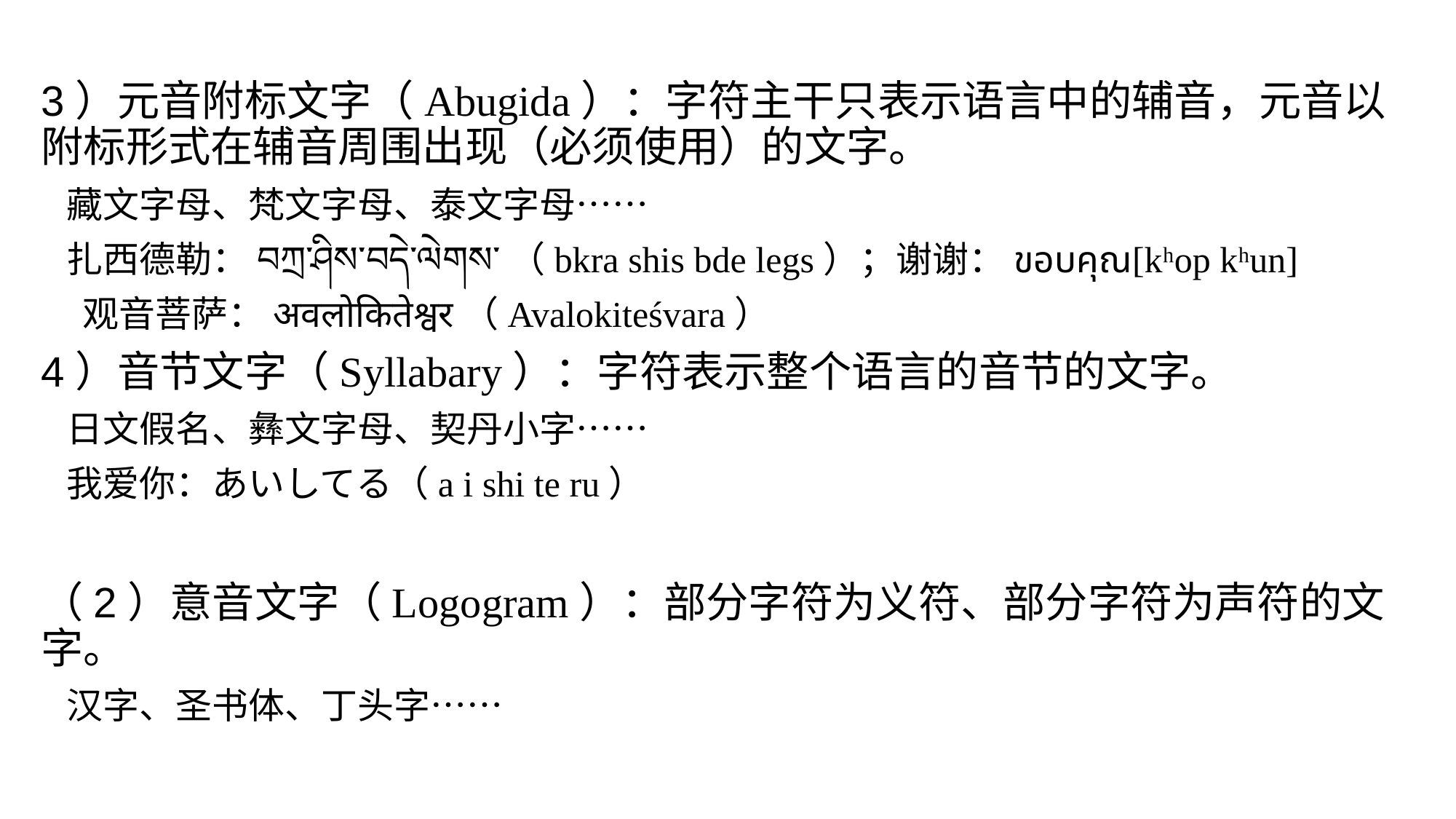

3）元音附标文字（Abugida）：字符主干只表示语言中的辅音，元音以附标形式在辅音周围出现（必须使用）的文字。
  藏文字母、梵文字母、泰文字母……
  扎西德勒：བཀྲ་ཤིས་བདེ་ལེགས་（bkra shis bde legs）；谢谢：ขอบคุณ[kʰop kʰun]
    观音菩萨：अवलोकितेश्वर（Avalokiteśvara）
4）音节文字（Syllabary）：字符表示整个语言的音节的文字。
  日文假名、彝文字母、契丹小字……
  我爱你：あいしてる（a i shi te ru）

（2）意音文字（Logogram）：部分字符为义符、部分字符为声符的文字。
  汉字、圣书体、丁头字……